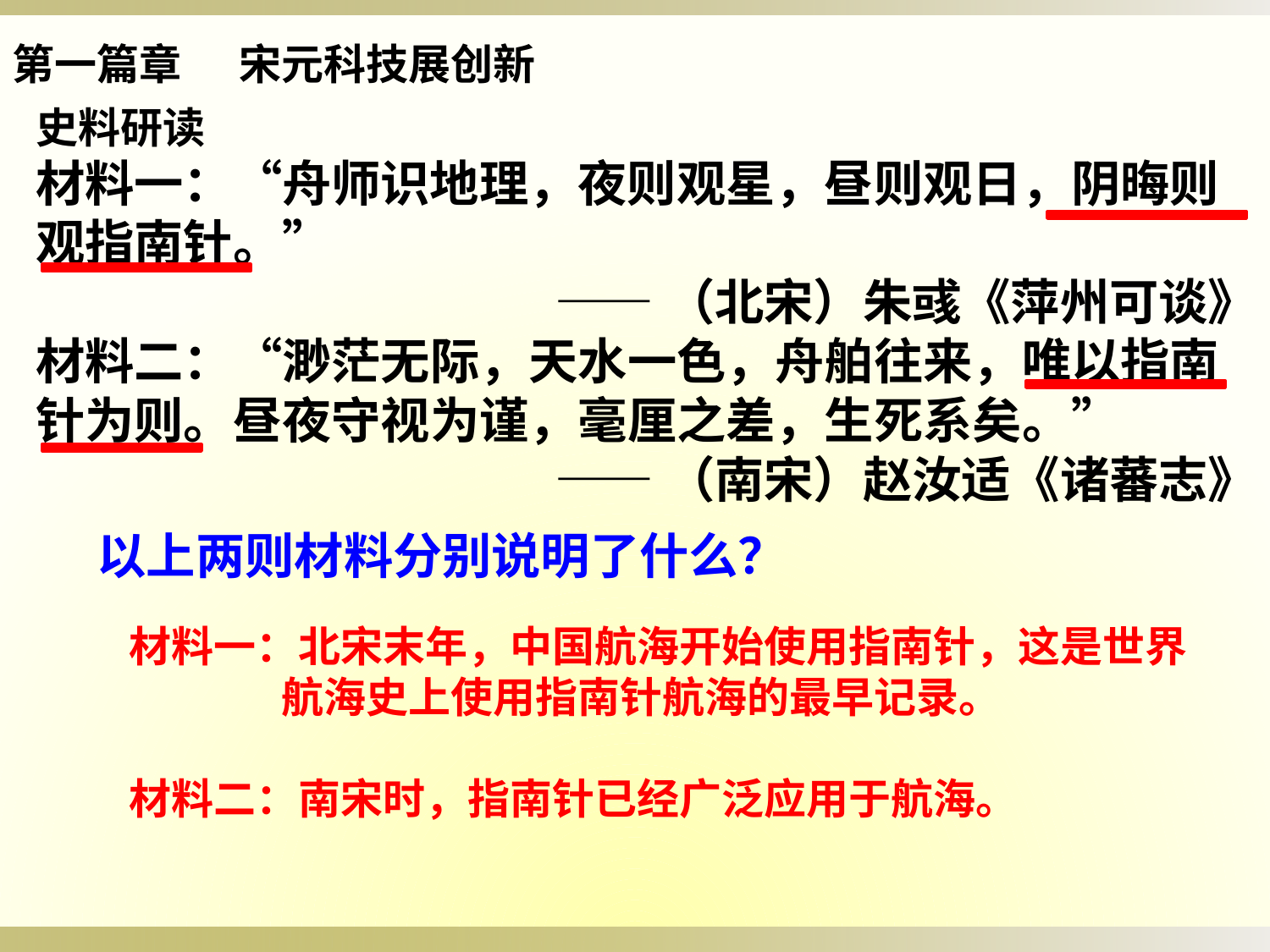

第一篇章      宋元科技展创新
史料研读
材料一：“舟师识地理，夜则观星，昼则观日，阴晦则观指南针。”
——（北宋）朱彧《萍州可谈》
材料二：“渺茫无际，天水一色，舟舶往来，唯以指南针为则。昼夜守视为谨，毫厘之差，生死系矣。”
——（南宋）赵汝适《诸蕃志》

以上两则材料分别说明了什么？
材料一：北宋末年，中国航海开始使用指南针，这是世界
               航海史上使用指南针航海的最早记录。

材料二：南宋时，指南针已经广泛应用于航海。